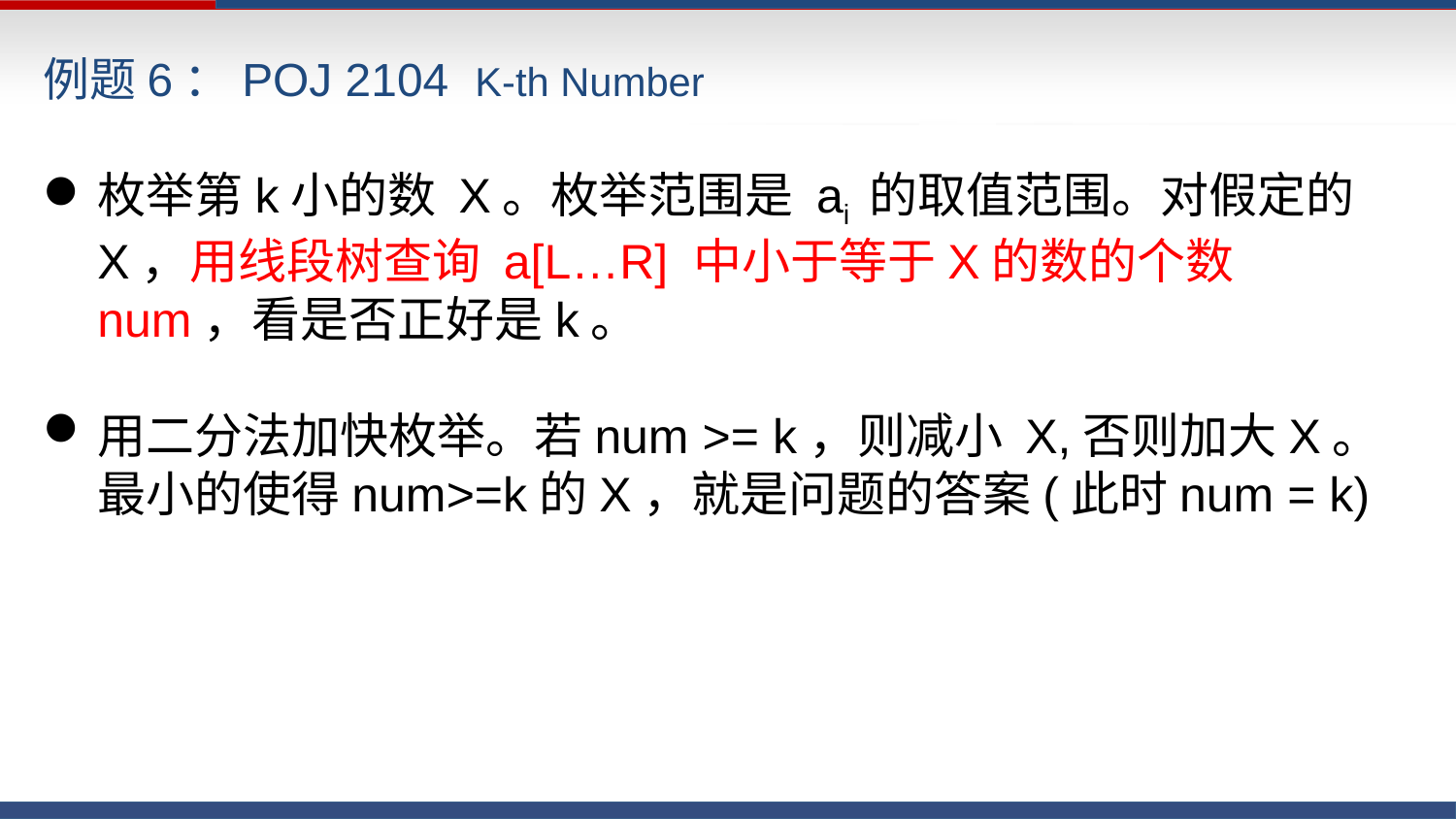

例题6：POJ 2104  K-th Number
枚举第k小的数 X。枚举范围是 ai 的取值范围。对假定的X，用线段树查询 a[L…R] 中小于等于X的数的个数num，看是否正好是k。

用二分法加快枚举。若num >= k，则减小 X,否则加大X。最小的使得num>=k的X，就是问题的答案(此时num = k)